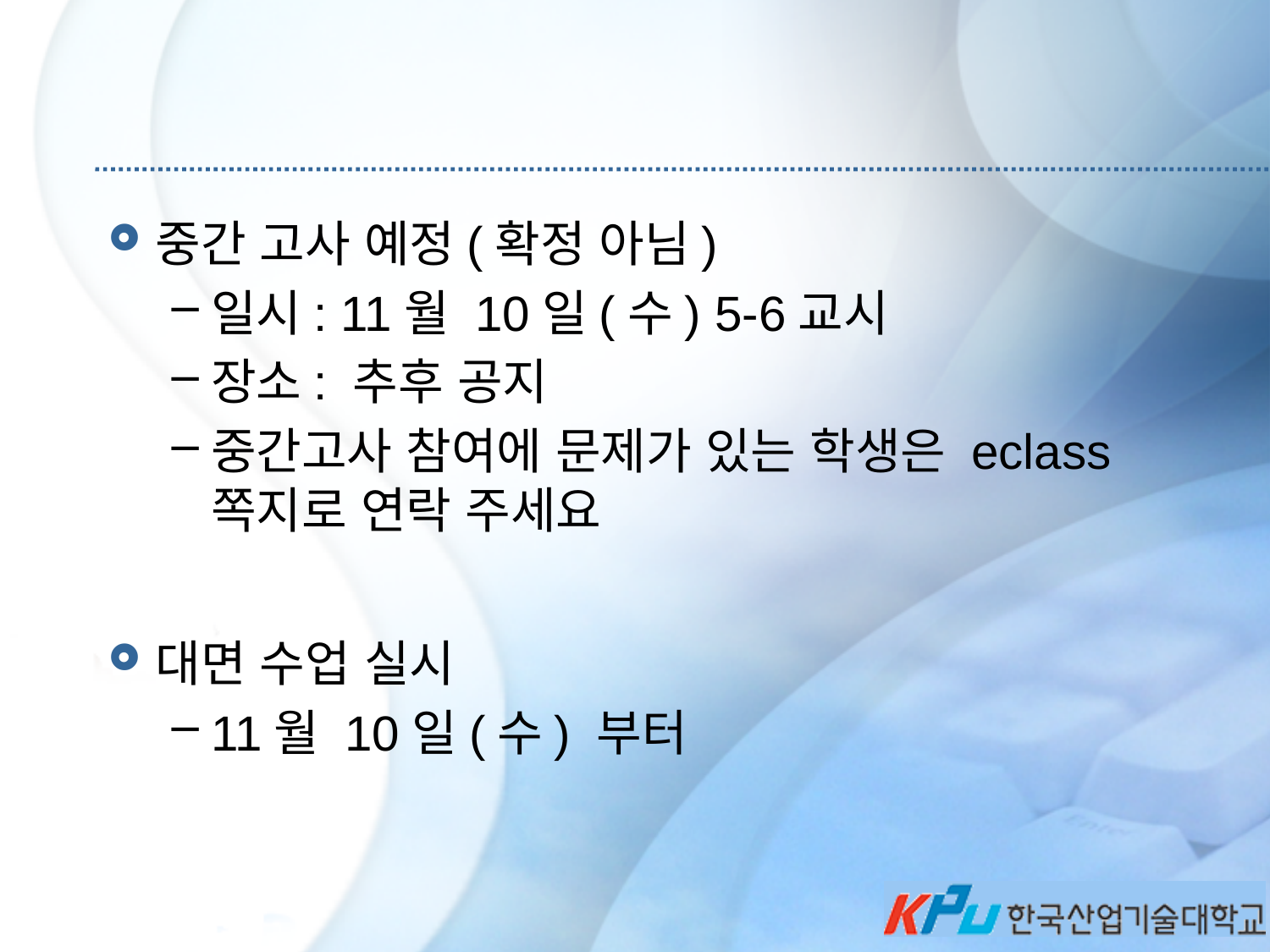

# 중간 고사 예정(확정 아님)
일시: 11월 10일(수) 5-6교시
장소: 추후 공지
중간고사 참여에 문제가 있는 학생은 eclass 쪽지로 연락 주세요

대면 수업 실시
11월 10일(수) 부터